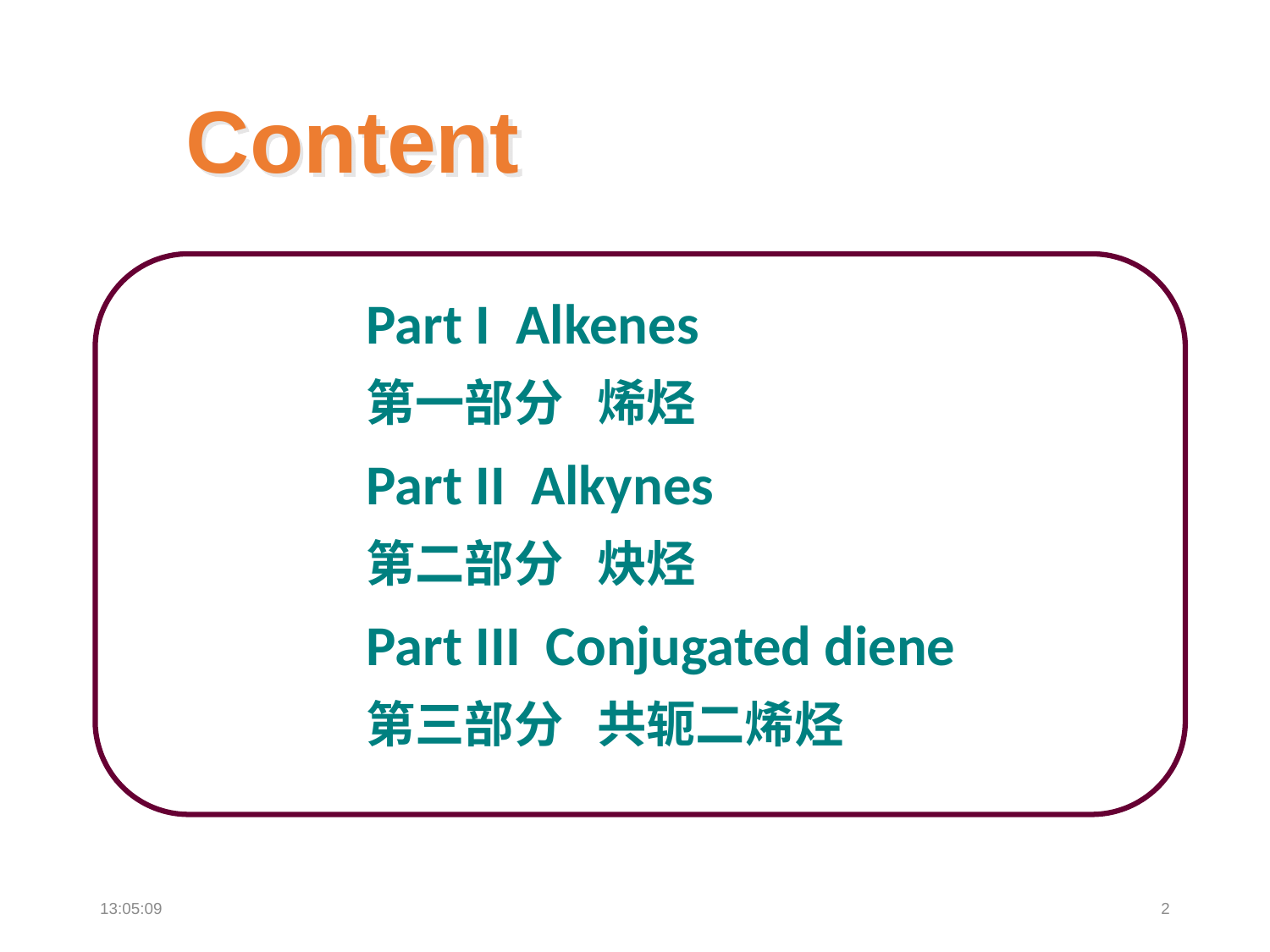

Content

Part I  Alkenes
第一部分   烯烃
Part II  Alkynes
第二部分   炔烃
Part III  Conjugated diene
第三部分   共轭二烯烃

13:05:09
2